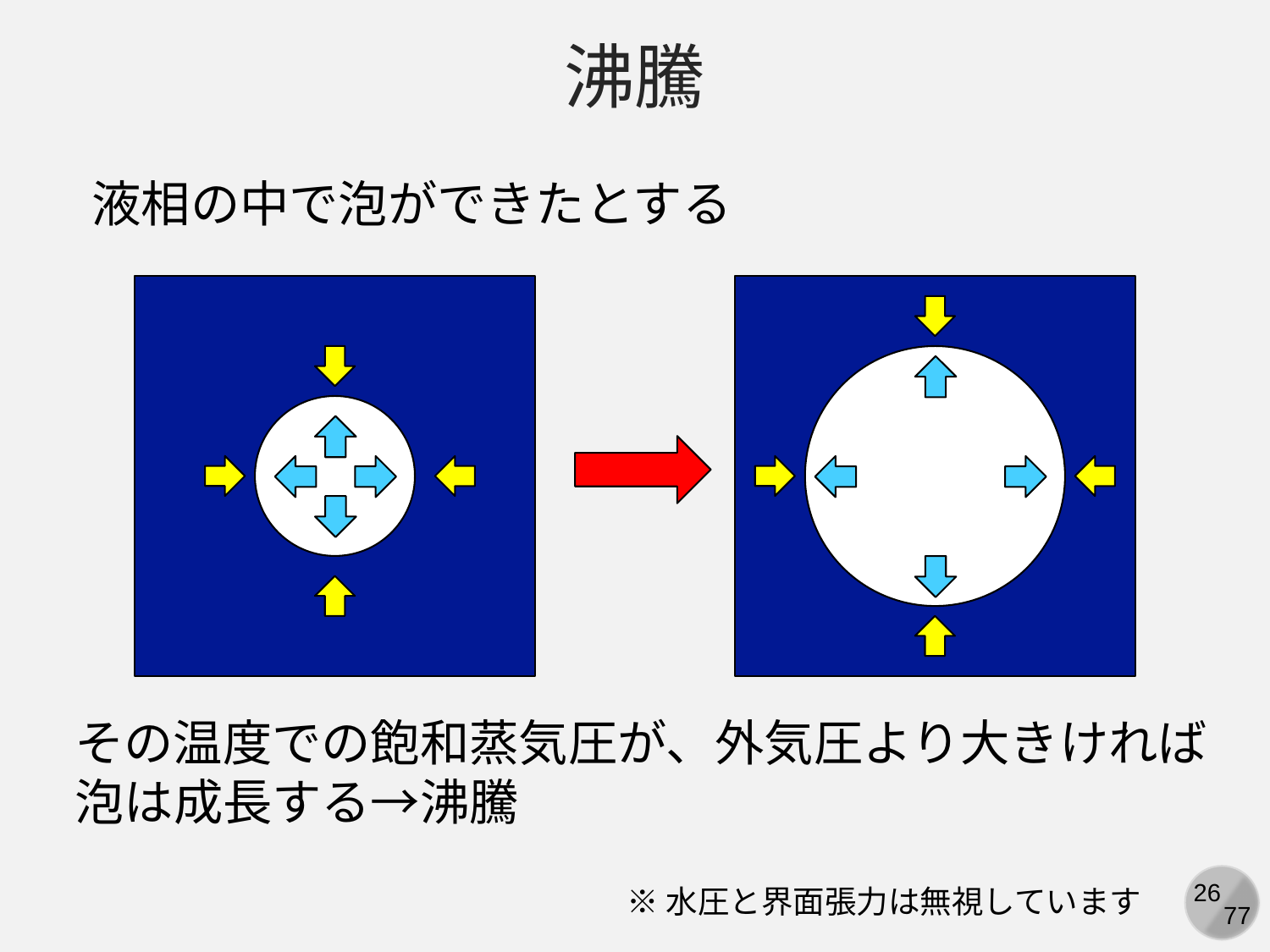

沸騰
液相の中で泡ができたとする

その温度での飽和蒸気圧が、外気圧より大きければ
泡は成長する→沸騰
※水圧と界面張力は無視しています